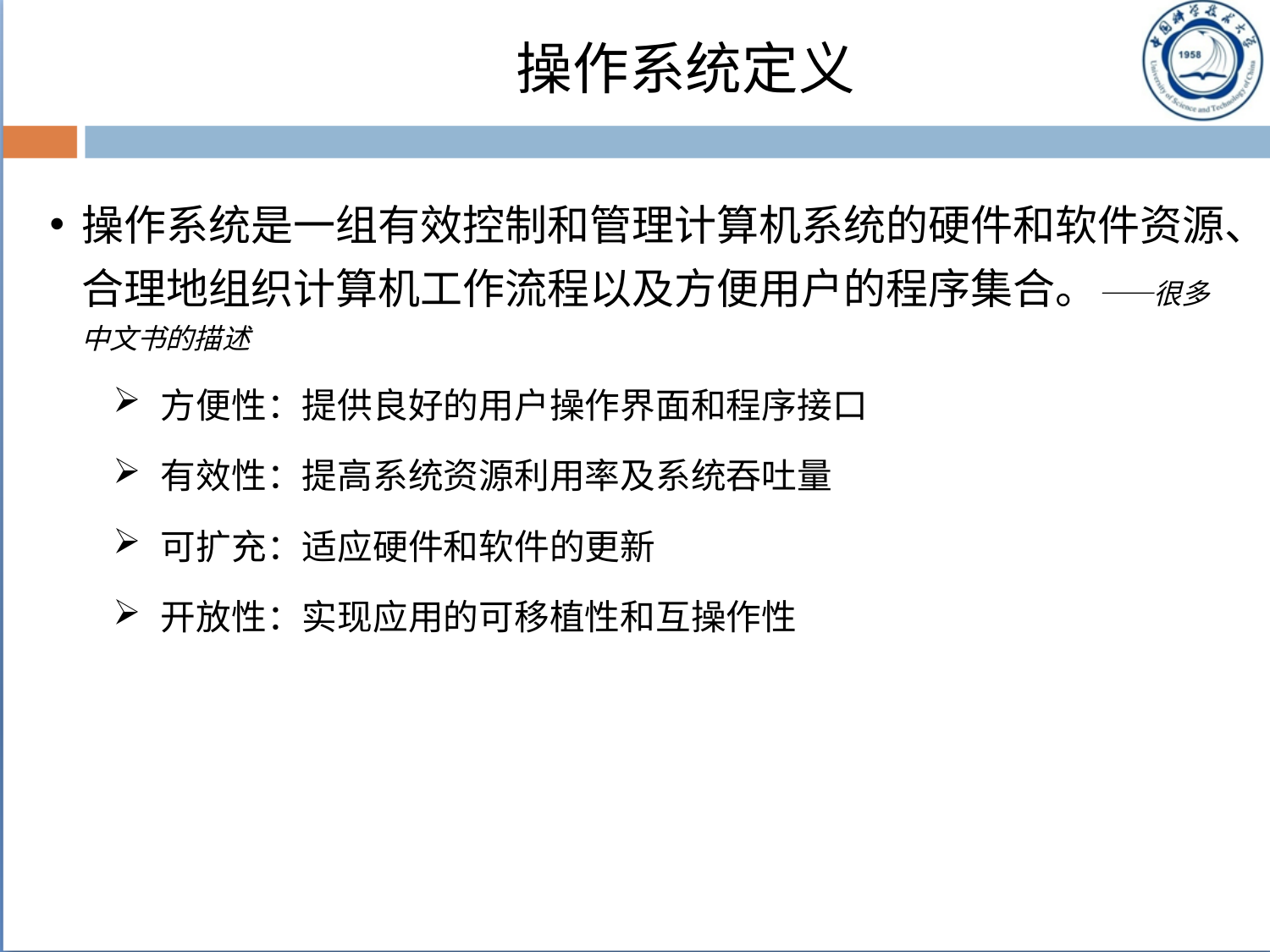

操作系统定义
操作系统是一组有效控制和管理计算机系统的硬件和软件资源、合理地组织计算机工作流程以及方便用户的程序集合。——很多中文书的描述
方便性：提供良好的用户操作界面和程序接口
有效性：提高系统资源利用率及系统吞吐量
可扩充：适应硬件和软件的更新
开放性：实现应用的可移植性和互操作性